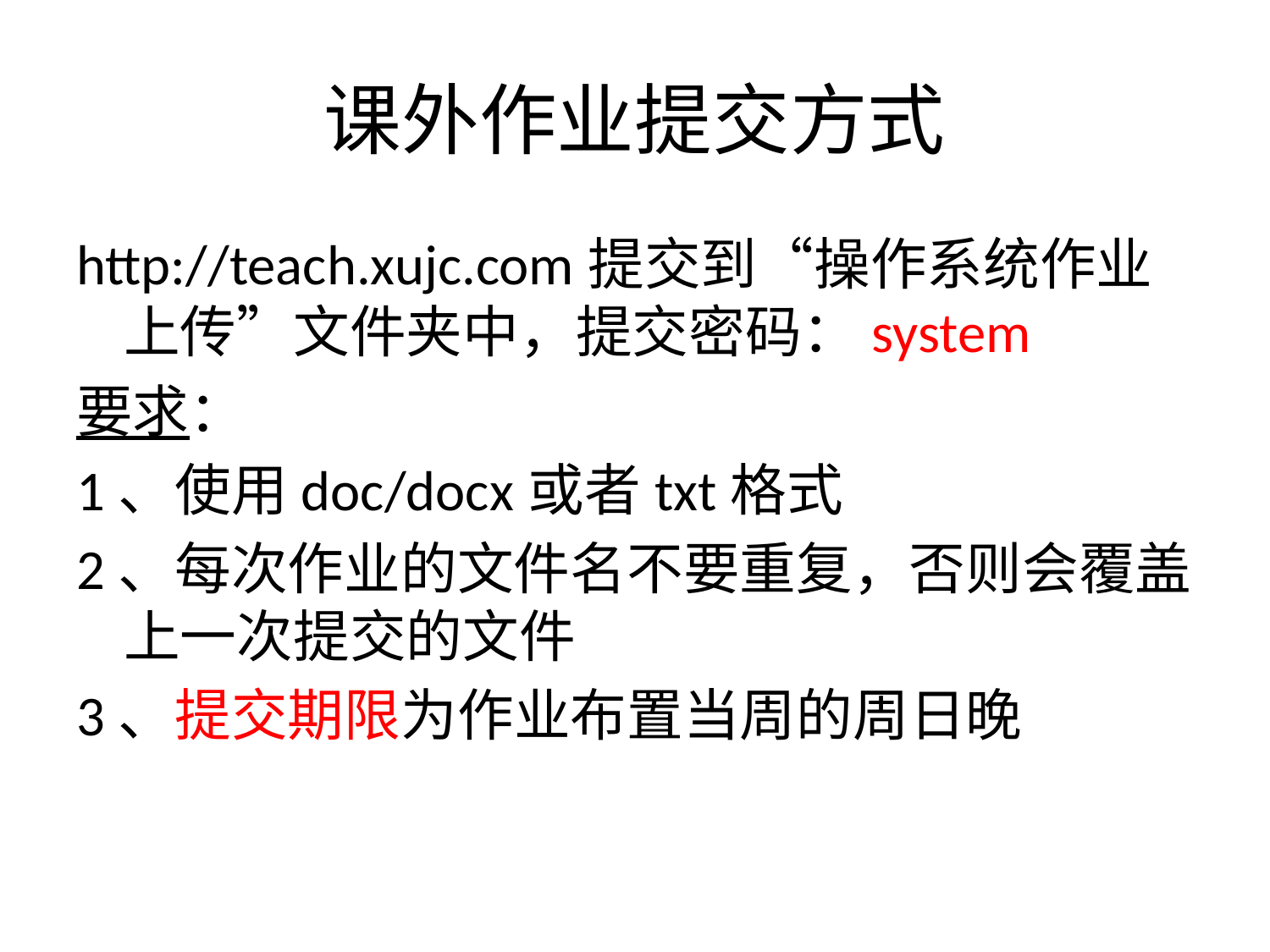

# 课外作业提交方式
http://teach.xujc.com提交到“操作系统作业上传”文件夹中，提交密码：system
要求：
1、使用doc/docx或者txt格式
2、每次作业的文件名不要重复，否则会覆盖上一次提交的文件
3、提交期限为作业布置当周的周日晚